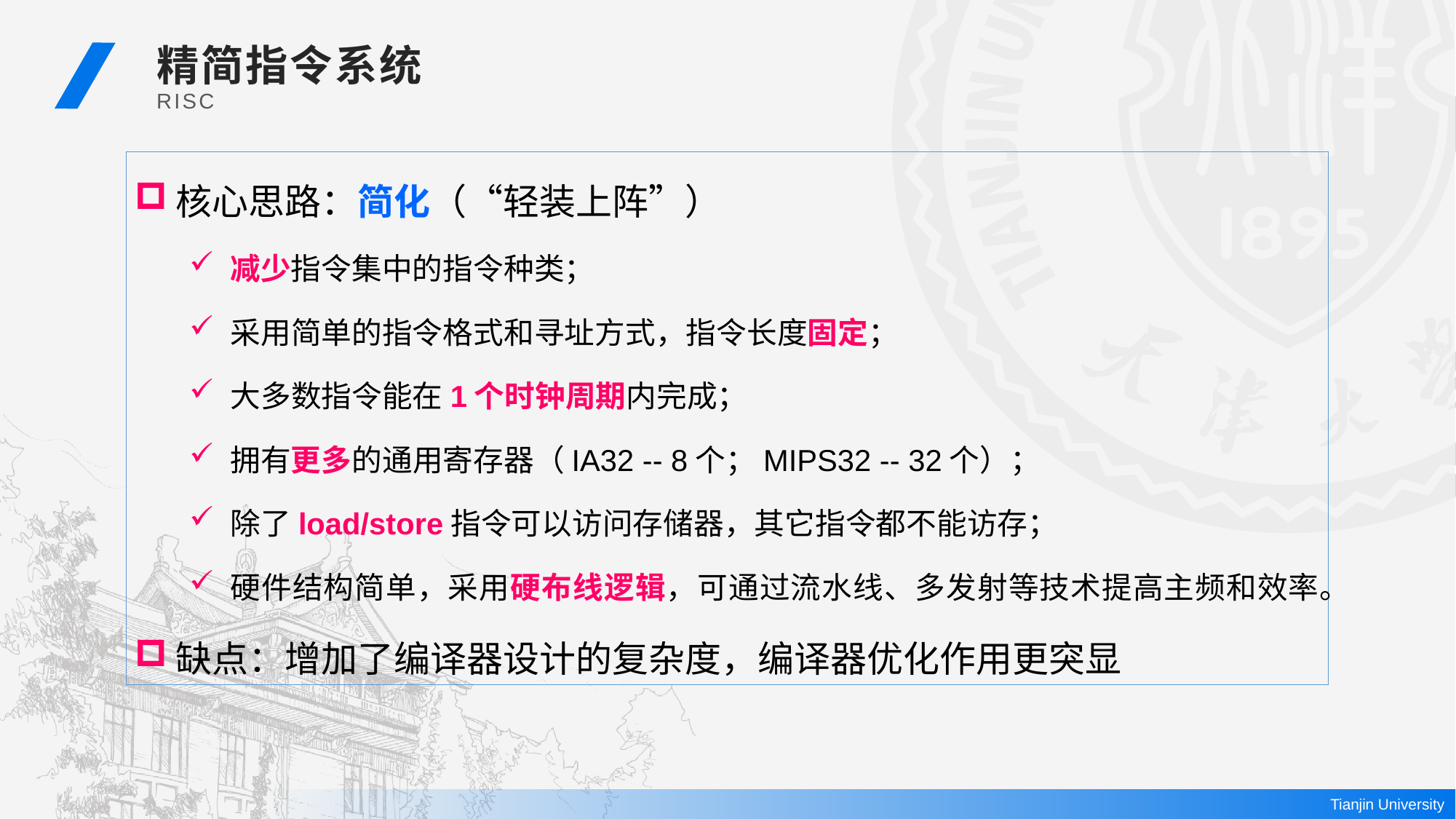

精简指令系统
   RISC
核心思路：简化（“轻装上阵”）
减少指令集中的指令种类；
采用简单的指令格式和寻址方式，指令长度固定；
大多数指令能在1个时钟周期内完成；
拥有更多的通用寄存器（IA32 -- 8个；MIPS32 -- 32个）；
除了load/store指令可以访问存储器，其它指令都不能访存；
硬件结构简单，采用硬布线逻辑，可通过流水线、多发射等技术提高主频和效率。
缺点：增加了编译器设计的复杂度，编译器优化作用更突显